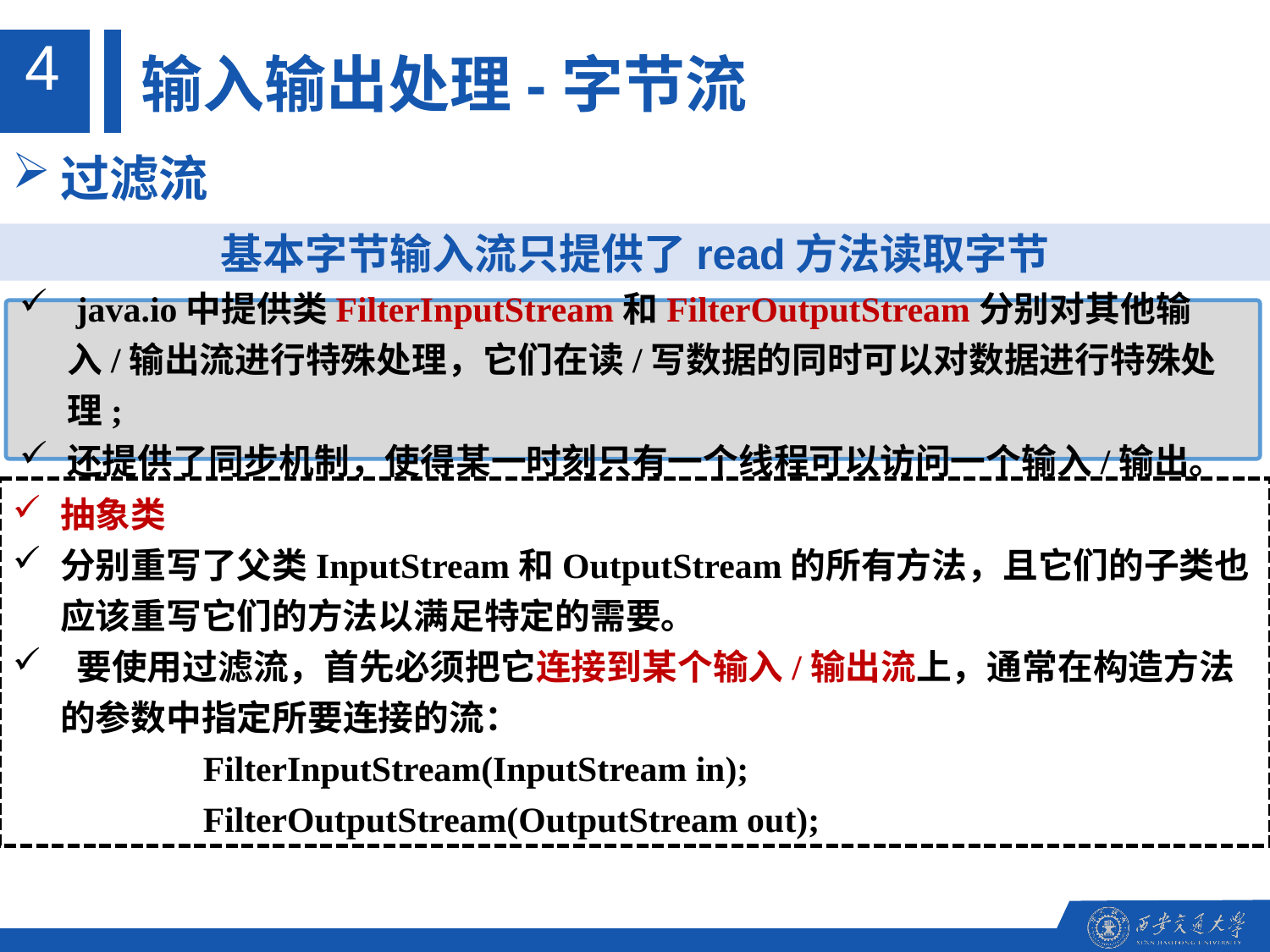

4
输入输出处理-字节流
过滤流
基本字节输入流只提供了read方法读取字节
 java.io中提供类FilterInputStream和FilterOutputStream分别对其他输入/输出流进行特殊处理，它们在读/写数据的同时可以对数据进行特殊处理;
还提供了同步机制，使得某一时刻只有一个线程可以访问一个输入/输出。
抽象类
分别重写了父类InputStream和OutputStream的所有方法，且它们的子类也应该重写它们的方法以满足特定的需要。
 要使用过滤流，首先必须把它连接到某个输入/输出流上，通常在构造方法的参数中指定所要连接的流：
FilterInputStream(InputStream in);
FilterOutputStream(OutputStream out);